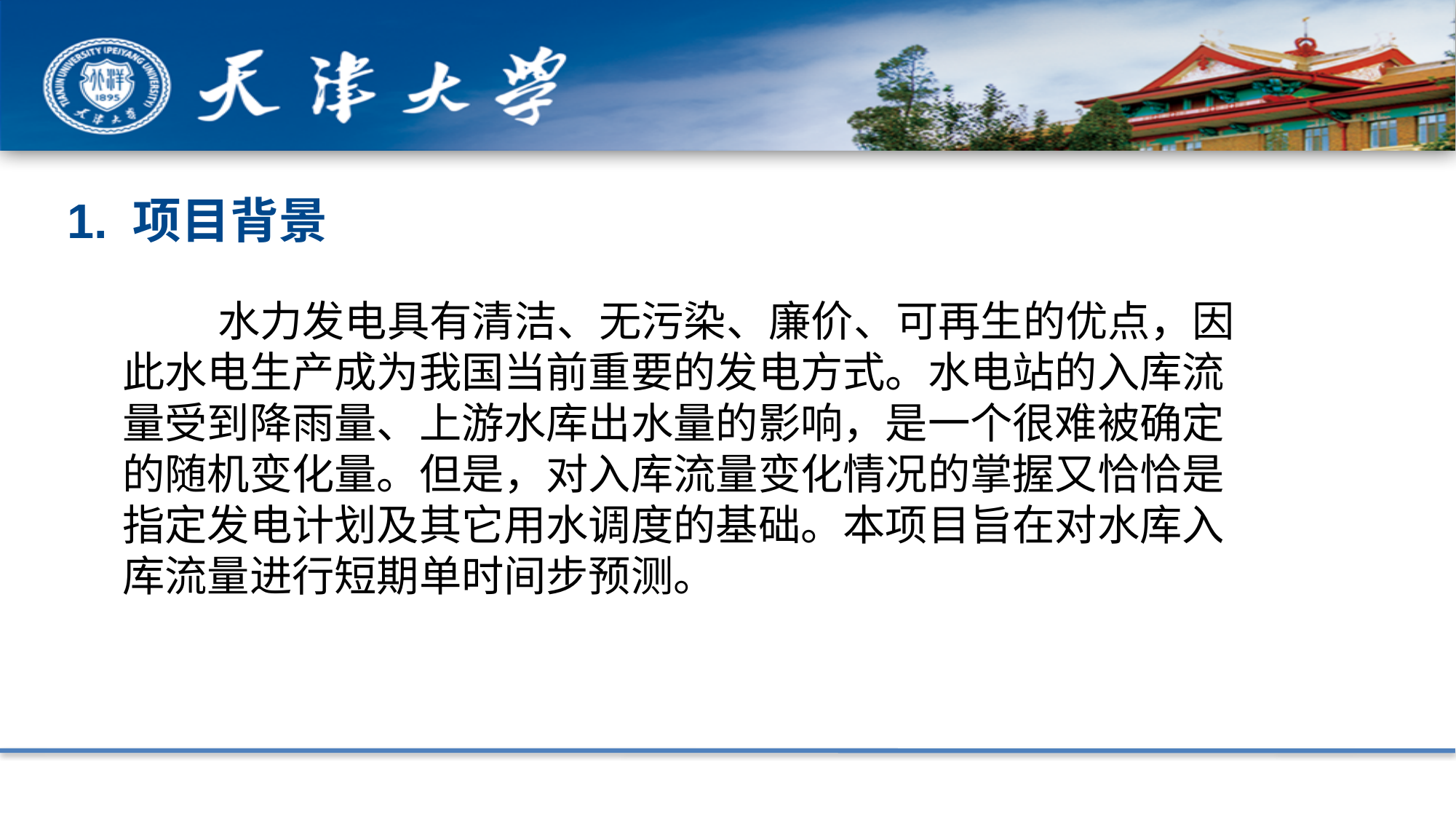

1. 项目背景
         水力发电具有清洁、无污染、廉价、可再生的优点，因此水电生产成为我国当前重要的发电方式。水电站的入库流量受到降雨量、上游水库出水量的影响，是一个很难被确定的随机变化量。但是，对入库流量变化情况的掌握又恰恰是指定发电计划及其它用水调度的基础。本项目旨在对水库入库流量进行短期单时间步预测。